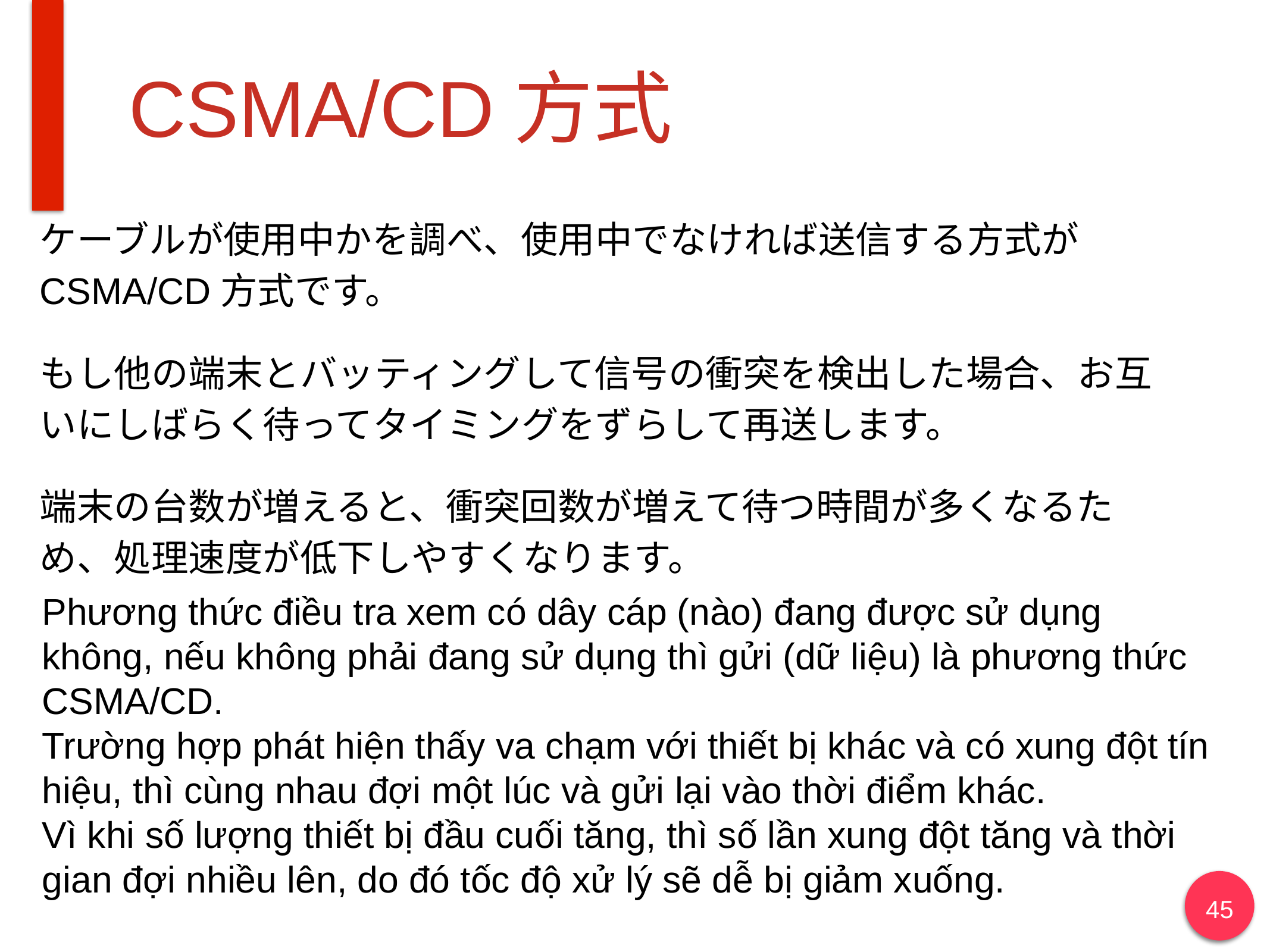

# CSMA/CD方式
ケーブルが使用中かを調べ、使用中でなければ送信する方式がCSMA/CD方式です。
もし他の端末とバッティングして信号の衝突を検出した場合、お互いにしばらく待ってタイミングをずらして再送します。
端末の台数が増えると、衝突回数が増えて待つ時間が多くなるため、処理速度が低下しやすくなります。
Phương thức điều tra xem có dây cáp (nào) đang được sử dụng không, nếu không phải đang sử dụng thì gửi (dữ liệu) là phương thức CSMA/CD.
Trường hợp phát hiện thấy va chạm với thiết bị khác và có xung đột tín hiệu, thì cùng nhau đợi một lúc và gửi lại vào thời điểm khác.
Vì khi số lượng thiết bị đầu cuối tăng, thì số lần xung đột tăng và thời gian đợi nhiều lên, do đó tốc độ xử lý sẽ dễ bị giảm xuống.
45